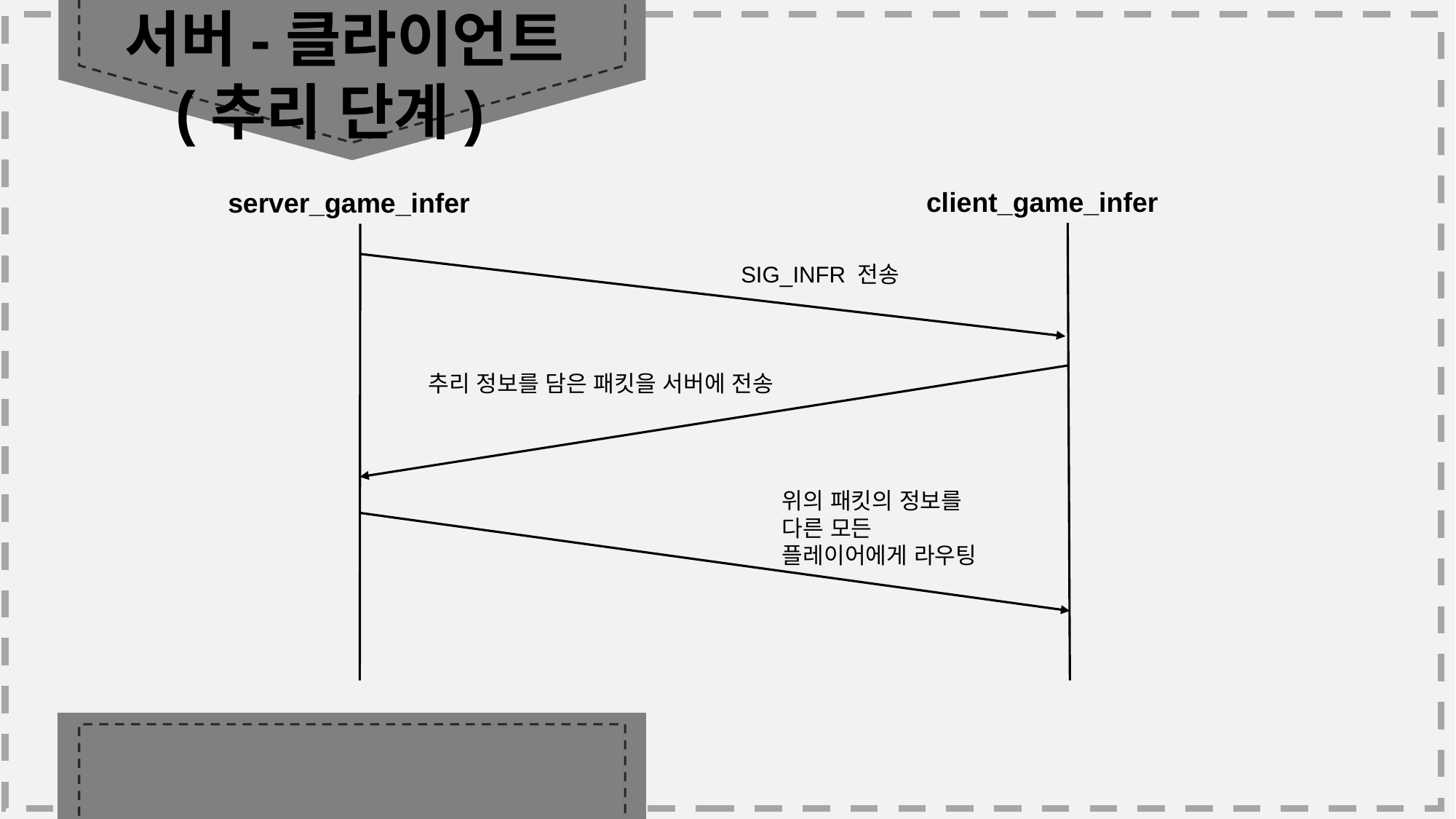

서버-클라이언트
   (추리 단계)

client_game_infer
server_game_infer
SIG_INFR 전송
추리 정보를 담은 패킷을 서버에 전송
위의 패킷의 정보를 다른 모든 플레이어에게 라우팅